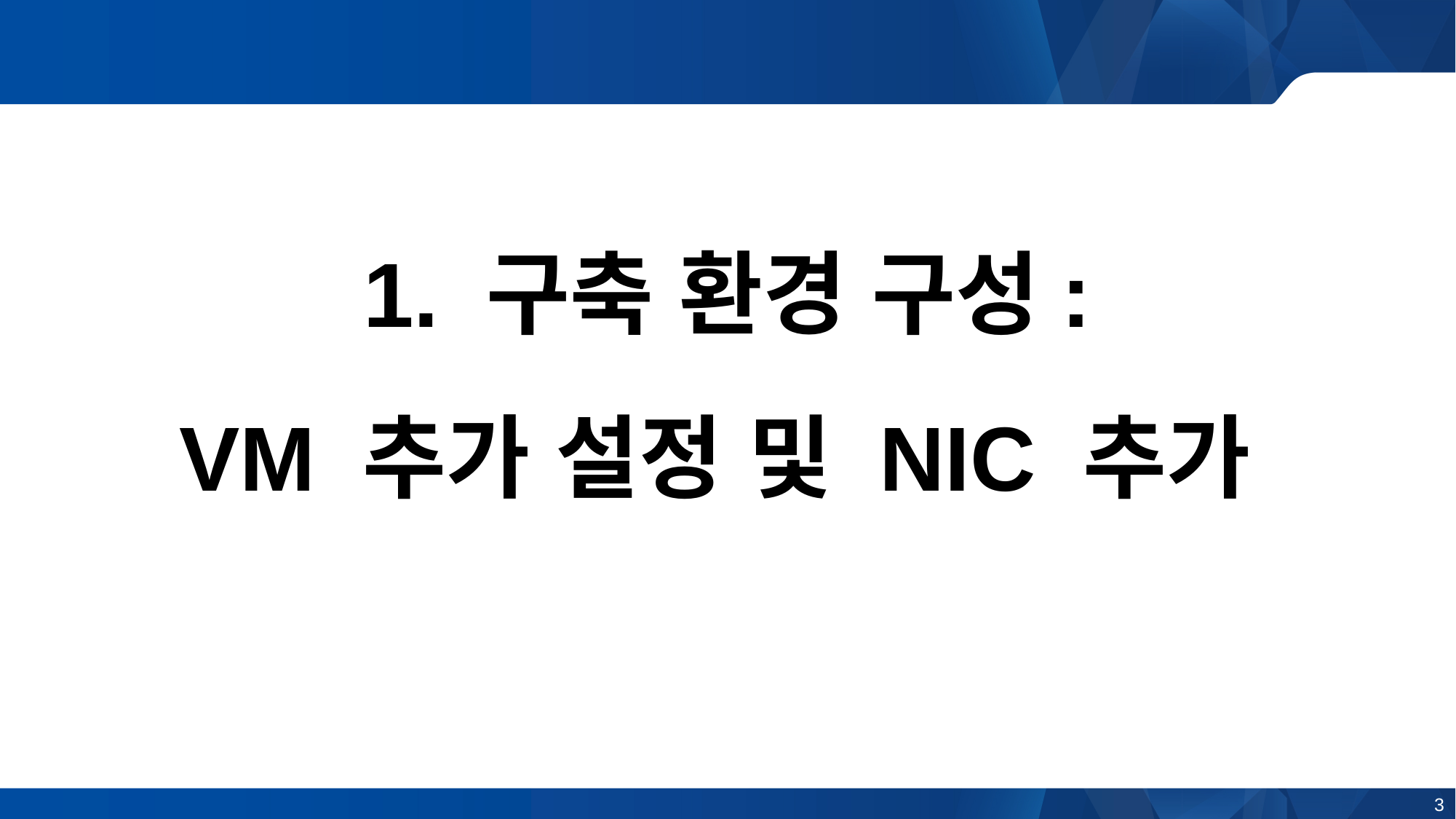

# 1. 구축 환경 구성: VM 추가 설정 및 NIC 추가
3